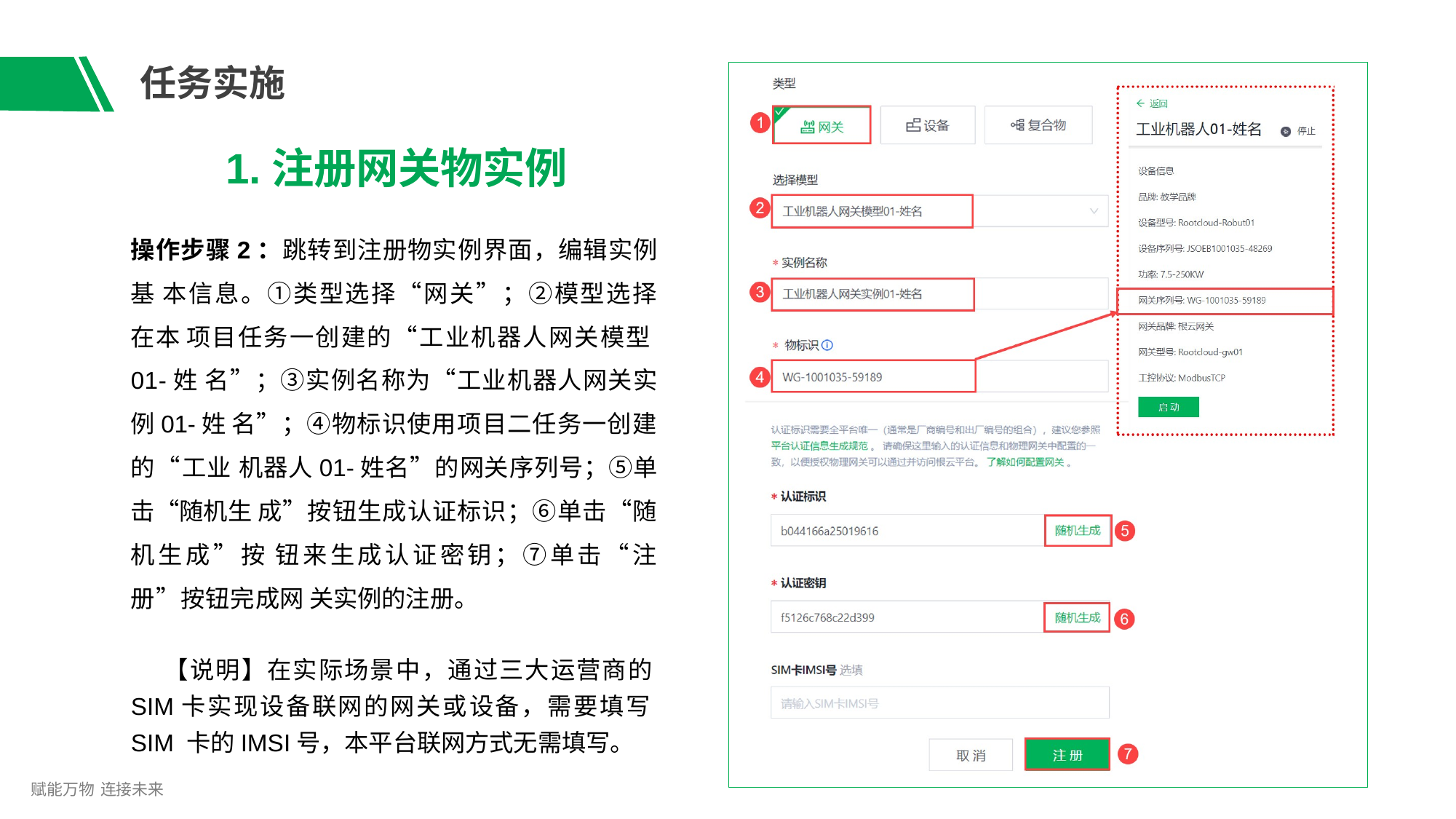

# 任务实施

1.注册网关物实例
操作步骤2：跳转到注册物实例界面，编辑实例基 本信息。①类型选择“网关”；②模型选择在本 项目任务一创建的“工业机器人网关模型01-姓 名”；③实例名称为“工业机器人网关实例01-姓 名”；④物标识使用项目二任务一创建的“工业 机器人01-姓名”的网关序列号；⑤单击“随机生 成”按钮生成认证标识；⑥单击“随机生成”按 钮来生成认证密钥；⑦单击“注册”按钮完成网 关实例的注册。

【说明】在实际场景中，通过三大运营商的
SIM卡实现设备联网的网关或设备，需要填写SIM 卡的IMSI号，本平台联网方式无需填写。
赋能万物 连接未来